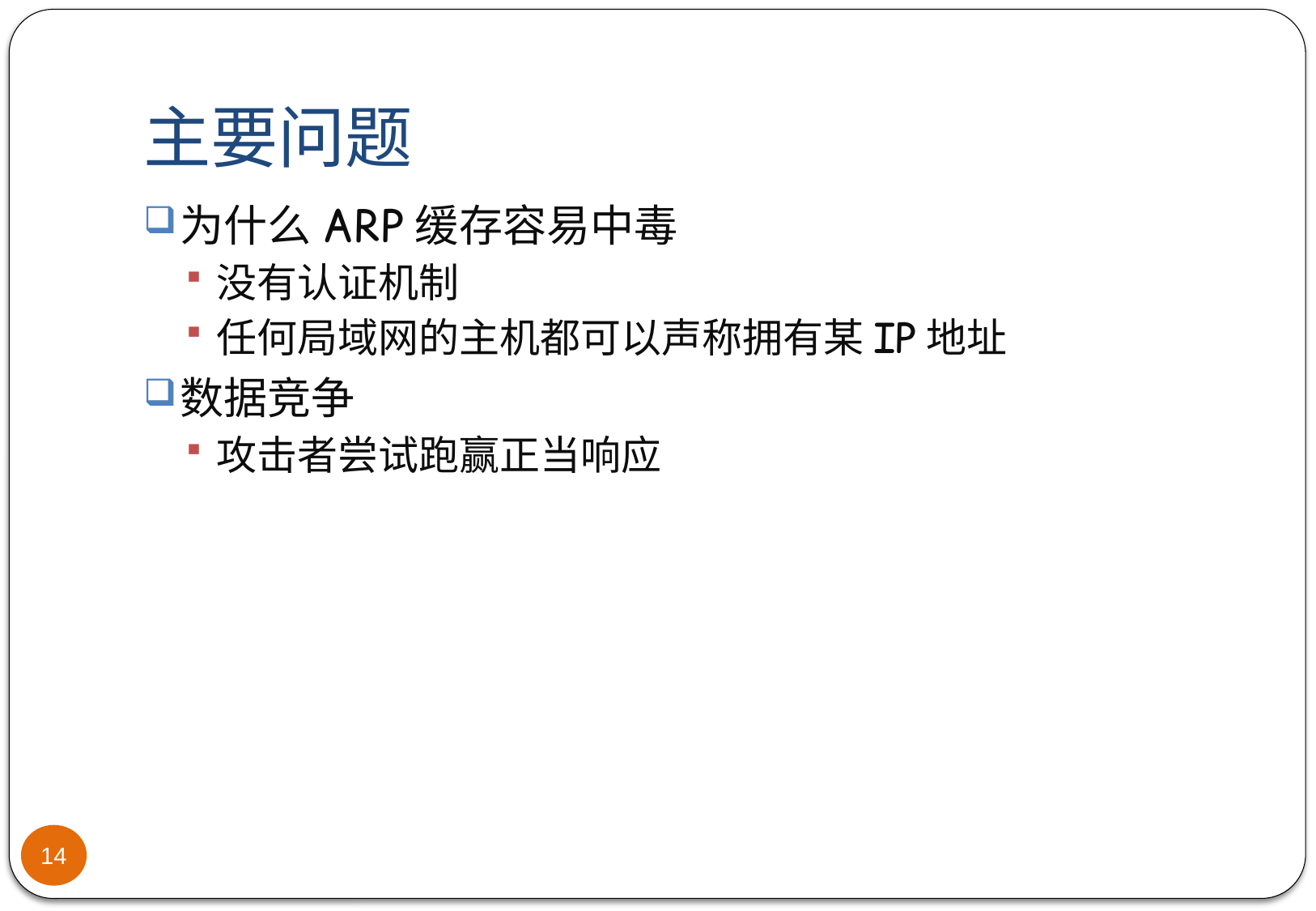

# 主要问题
为什么ARP缓存容易中毒
没有认证机制
任何局域网的主机都可以声称拥有某IP地址
数据竞争
攻击者尝试跑赢正当响应
14